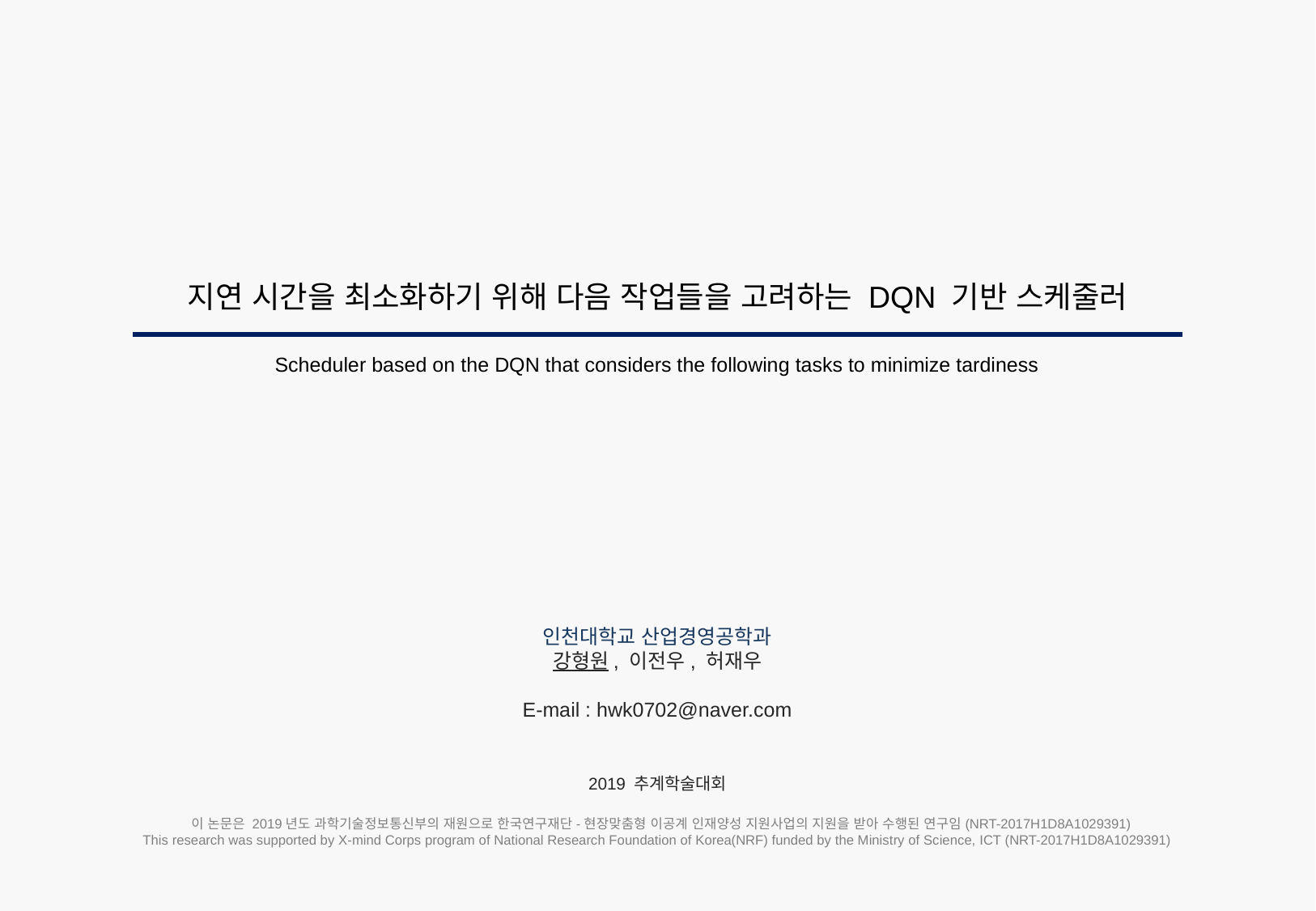

지연 시간을 최소화하기 위해 다음 작업들을 고려하는 DQN 기반 스케줄러
Scheduler based on the DQN that considers the following tasks to minimize tardiness
인천대학교 산업경영공학과
강형원, 이전우, 허재우

E-mail : hwk0702@naver.com
2019 추계학술대회
 이 논문은 2019년도 과학기술정보통신부의 재원으로 한국연구재단-현장맞춤형 이공계 인재양성 지원사업의 지원을 받아 수행된 연구임(NRT-2017H1D8A1029391)
This research was supported by X-mind Corps program of National Research Foundation of Korea(NRF) funded by the Ministry of Science, ICT (NRT-2017H1D8A1029391)